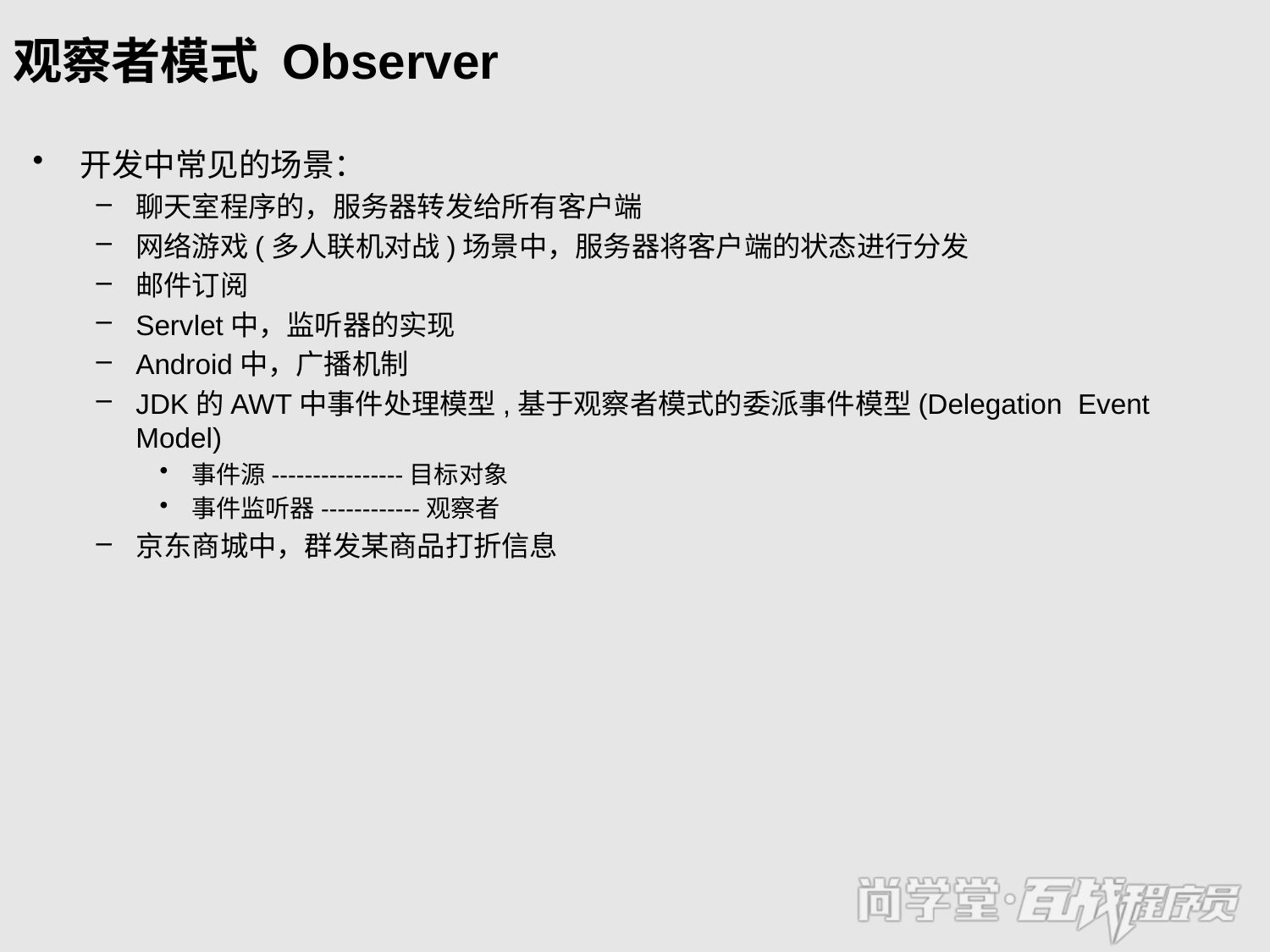

# 观察者模式 Observer
开发中常见的场景：
聊天室程序的，服务器转发给所有客户端
网络游戏(多人联机对战)场景中，服务器将客户端的状态进行分发
邮件订阅
Servlet中，监听器的实现
Android中，广播机制
JDK的AWT中事件处理模型,基于观察者模式的委派事件模型(Delegation  Event  Model)
事件源----------------目标对象
事件监听器------------观察者
京东商城中，群发某商品打折信息